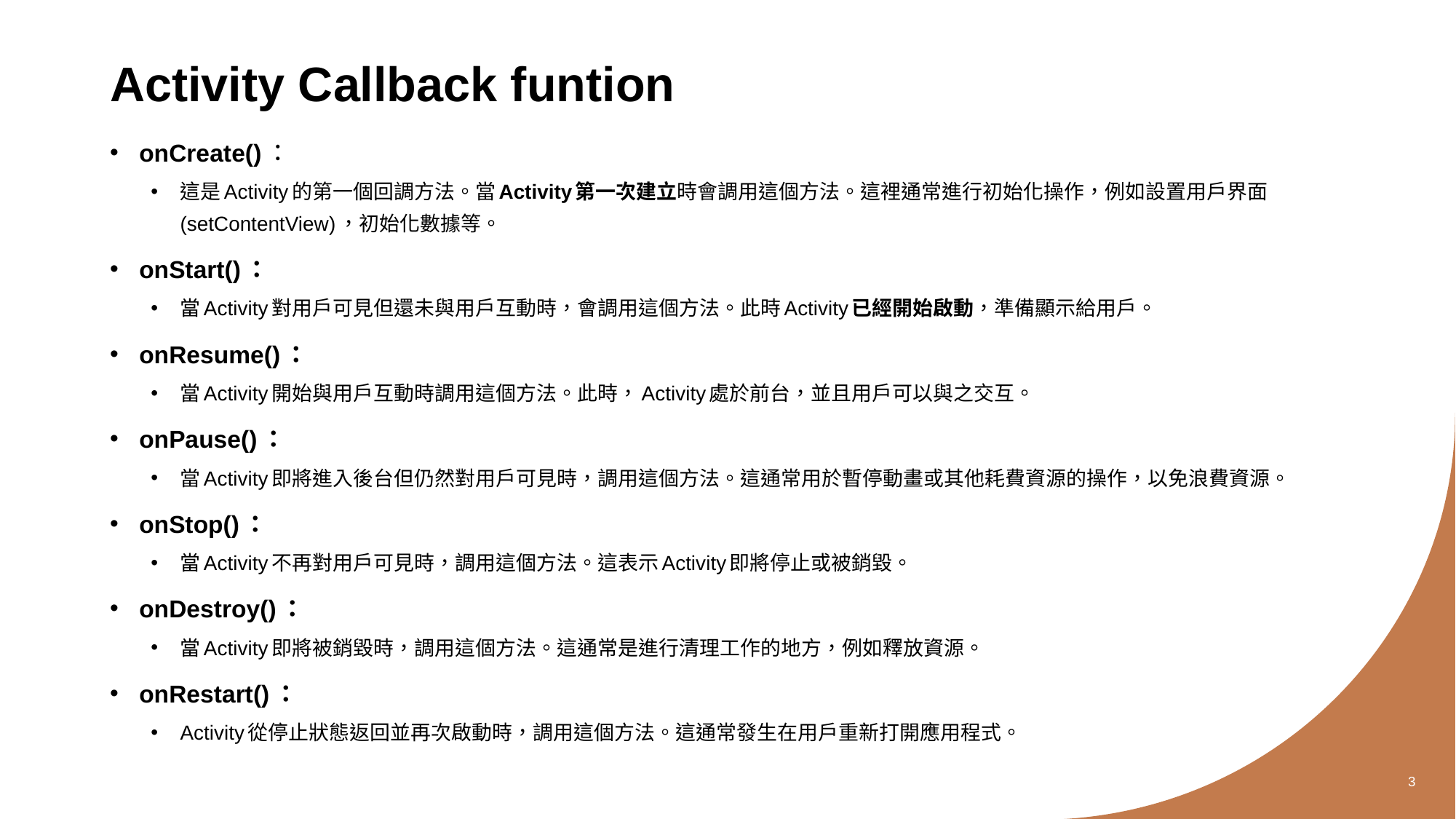

# Activity Callback funtion
onCreate()：
這是Activity的第一個回調方法。當Activity第一次建立時會調用這個方法。這裡通常進行初始化操作，例如設置用戶界面 (setContentView)，初始化數據等。
onStart()：
當Activity對用戶可見但還未與用戶互動時，會調用這個方法。此時Activity已經開始啟動，準備顯示給用戶。
onResume()：
當Activity開始與用戶互動時調用這個方法。此時，Activity處於前台，並且用戶可以與之交互。
onPause()：
當Activity即將進入後台但仍然對用戶可見時，調用這個方法。這通常用於暫停動畫或其他耗費資源的操作，以免浪費資源。
onStop()：
當Activity不再對用戶可見時，調用這個方法。這表示Activity即將停止或被銷毀。
onDestroy()：
當Activity即將被銷毀時，調用這個方法。這通常是進行清理工作的地方，例如釋放資源。
onRestart()：
Activity從停止狀態返回並再次啟動時，調用這個方法。這通常發生在用戶重新打開應用程式。
3